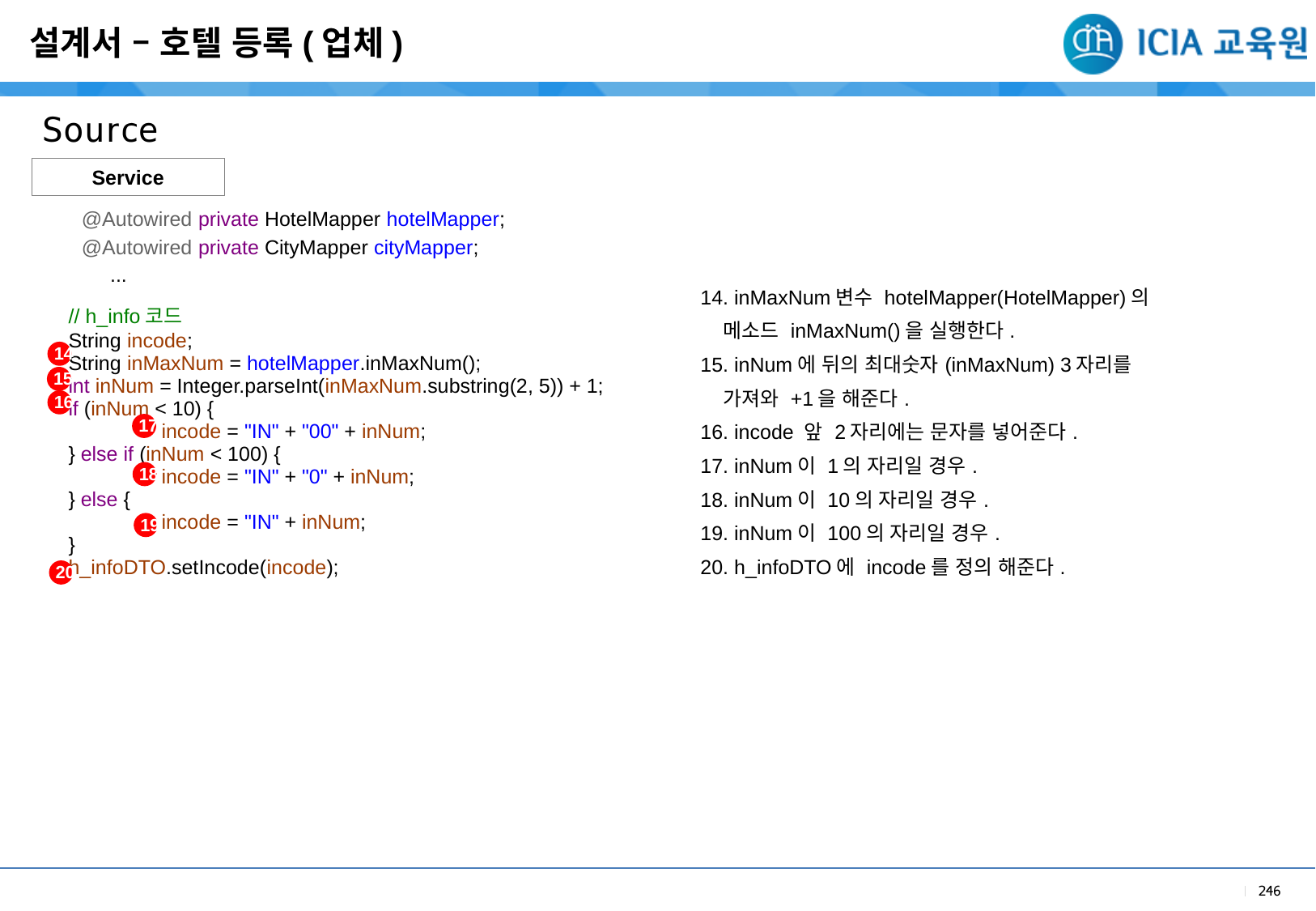

설계서 – 호텔 등록(업체)
Source
Service
@Autowired private HotelMapper hotelMapper;
@Autowired private CityMapper cityMapper;
     ...

|  |
| --- |
| 14. inMaxNum변수 hotelMapper(HotelMapper)의 메소드 inMaxNum()을 실행한다. 15. inNum에 뒤의 최대숫자(inMaxNum) 3자리를 가져와 +1을 해준다. 16. incode 앞 2자리에는 문자를 넣어준다. 17. inNum이 1의 자리일 경우. 18. inNum이 10의 자리일 경우. 19. inNum이 100의 자리일 경우. 20. h\_infoDTO에 incode를 정의 해준다. |
|  |
| --- |
| // h\_info코드 String incode; String inMaxNum = hotelMapper.inMaxNum(); int inNum = Integer.parseInt(inMaxNum.substring(2, 5)) + 1; if (inNum < 10) { incode = "IN" + "00" + inNum; } else if (inNum < 100) { incode = "IN" + "0" + inNum; } else { incode = "IN" + inNum; } h\_infoDTO.setIncode(incode); |
|  |
14

15

16

17

18

19

20